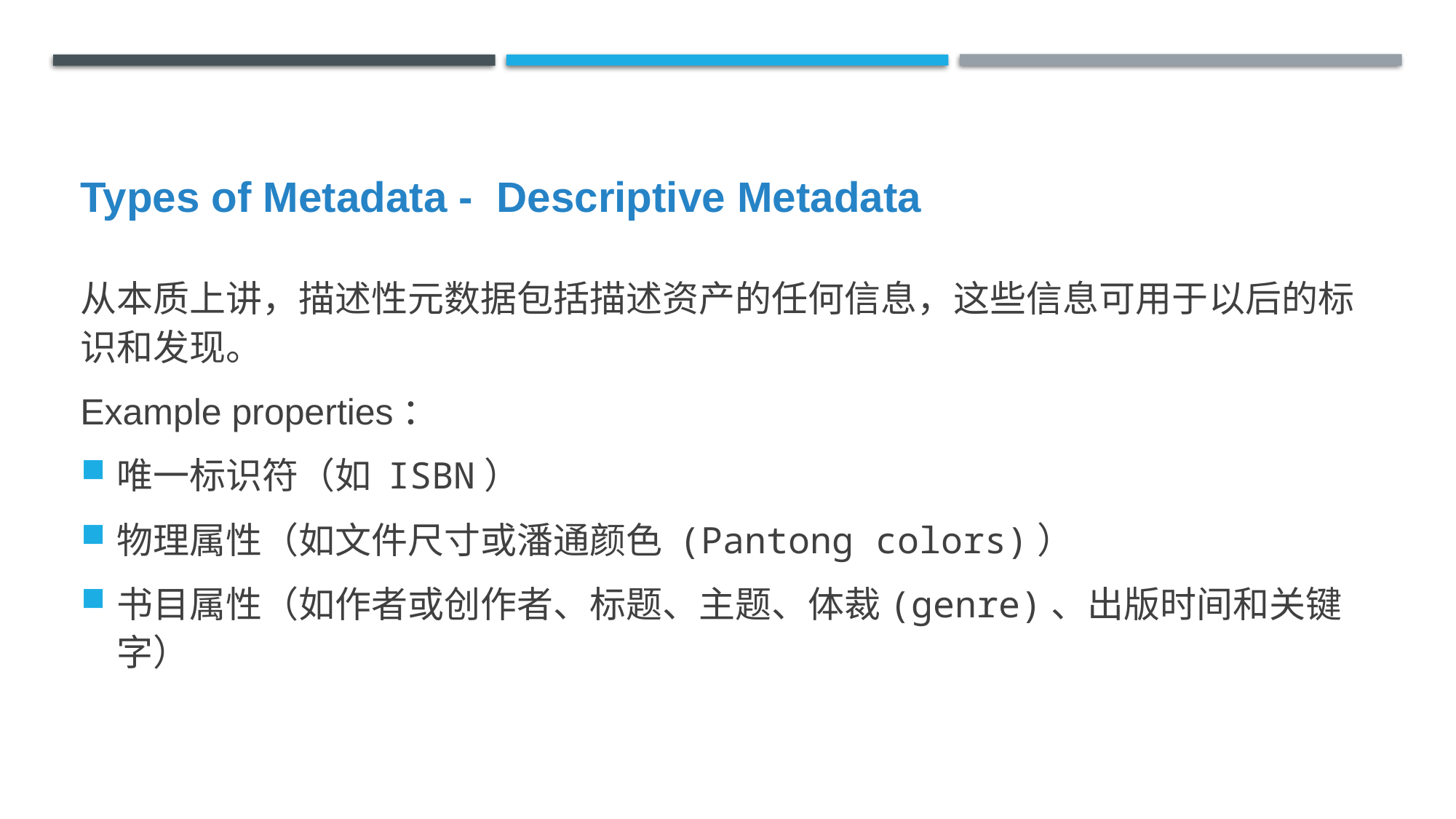

# Types of Metadata -  Descriptive Metadata
从本质上讲，描述性元数据包括描述资产的任何信息，这些信息可用于以后的标识和发现。
Example properties：
唯一标识符（如 ISBN）
物理属性（如文件尺寸或潘通颜色 (Pantong colors)）
书目属性（如作者或创作者、标题、主题、体裁(genre)、出版时间和关键字）